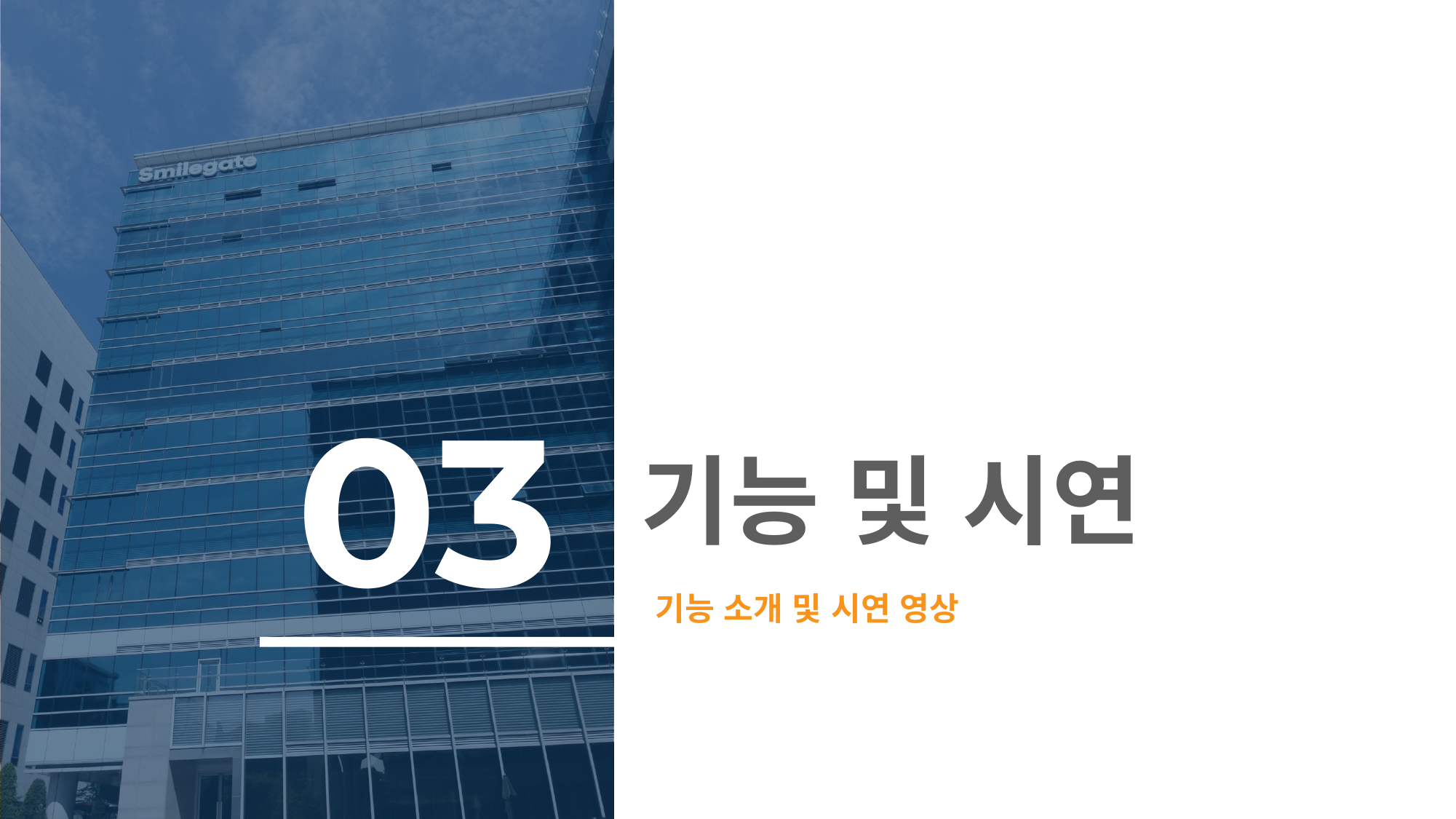

03
# 기능 및 시연
기능 소개 및 시연 영상